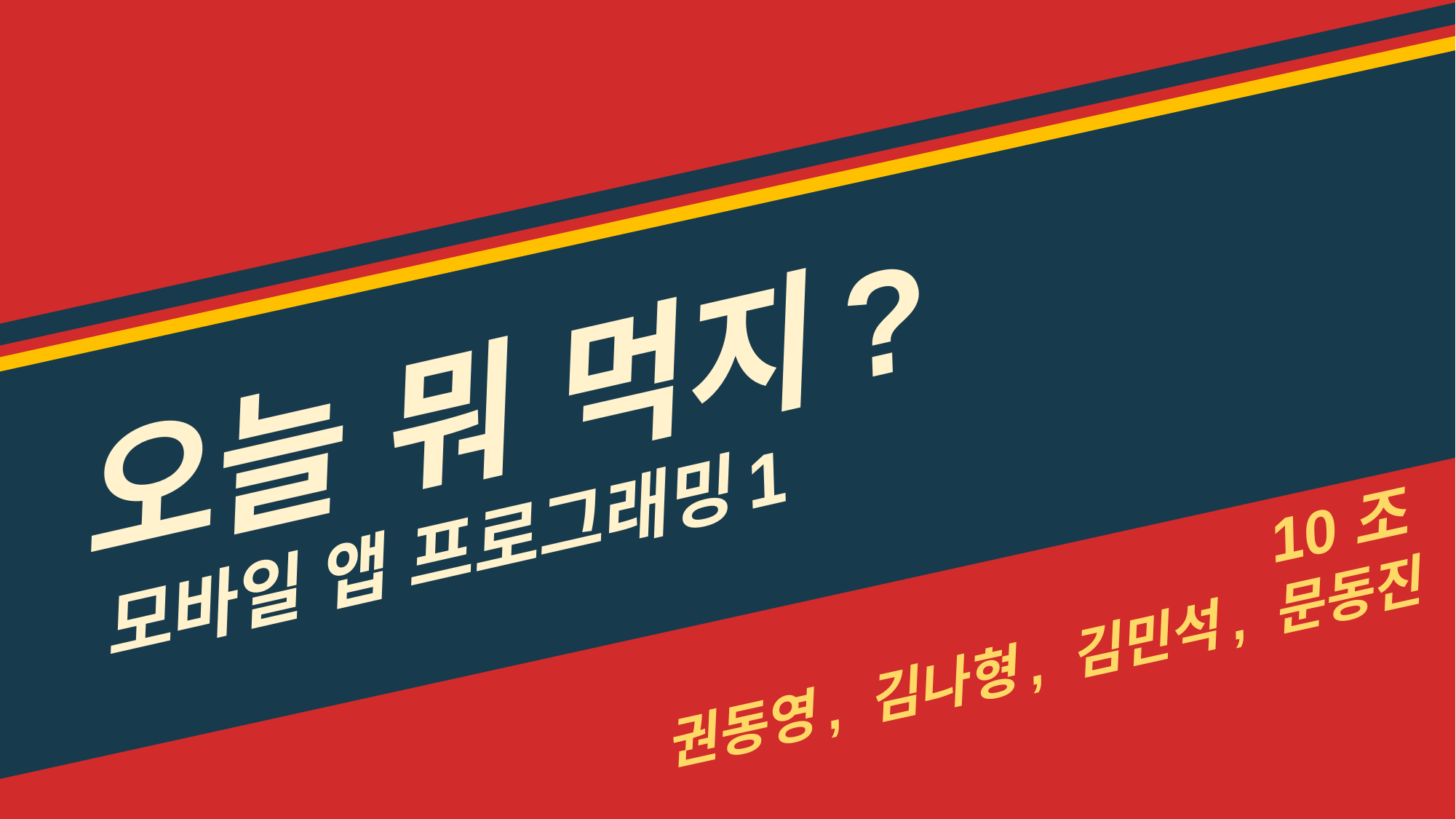

오늘 뭐 먹지?
모바일 앱 프로그래밍1
10조
권동영, 김나형, 김민석, 문동진